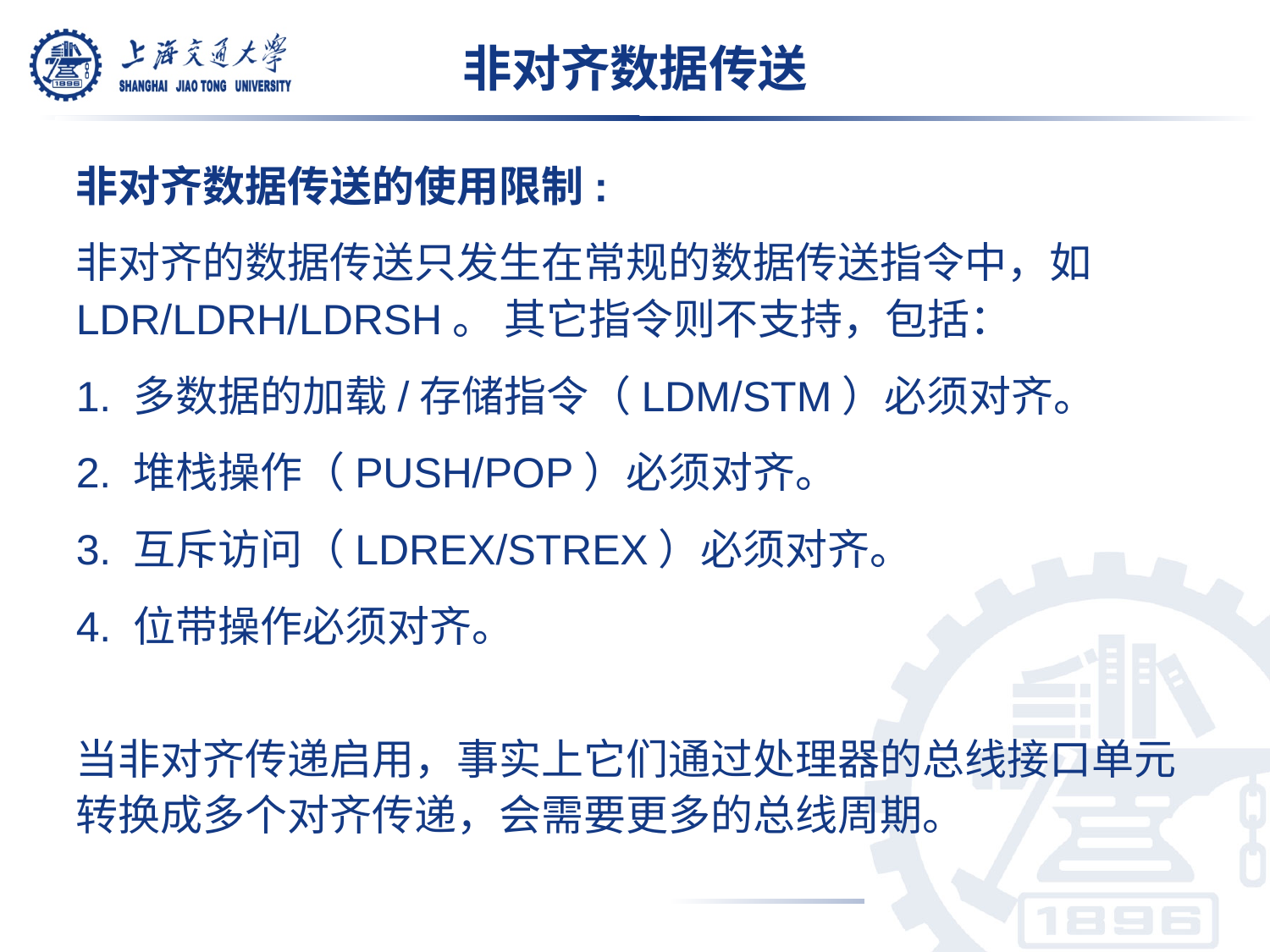

非对齐数据传送
非对齐数据传送的使用限制:
非对齐的数据传送只发生在常规的数据传送指令中，如 LDR/LDRH/LDRSH。 其它指令则不支持，包括：
1. 多数据的加载/存储指令（LDM/STM）必须对齐。
2. 堆栈操作（PUSH/POP）必须对齐。
3. 互斥访问（LDREX/STREX）必须对齐。
4. 位带操作必须对齐。

当非对齐传递启用，事实上它们通过处理器的总线接口单元转换成多个对齐传递，会需要更多的总线周期。